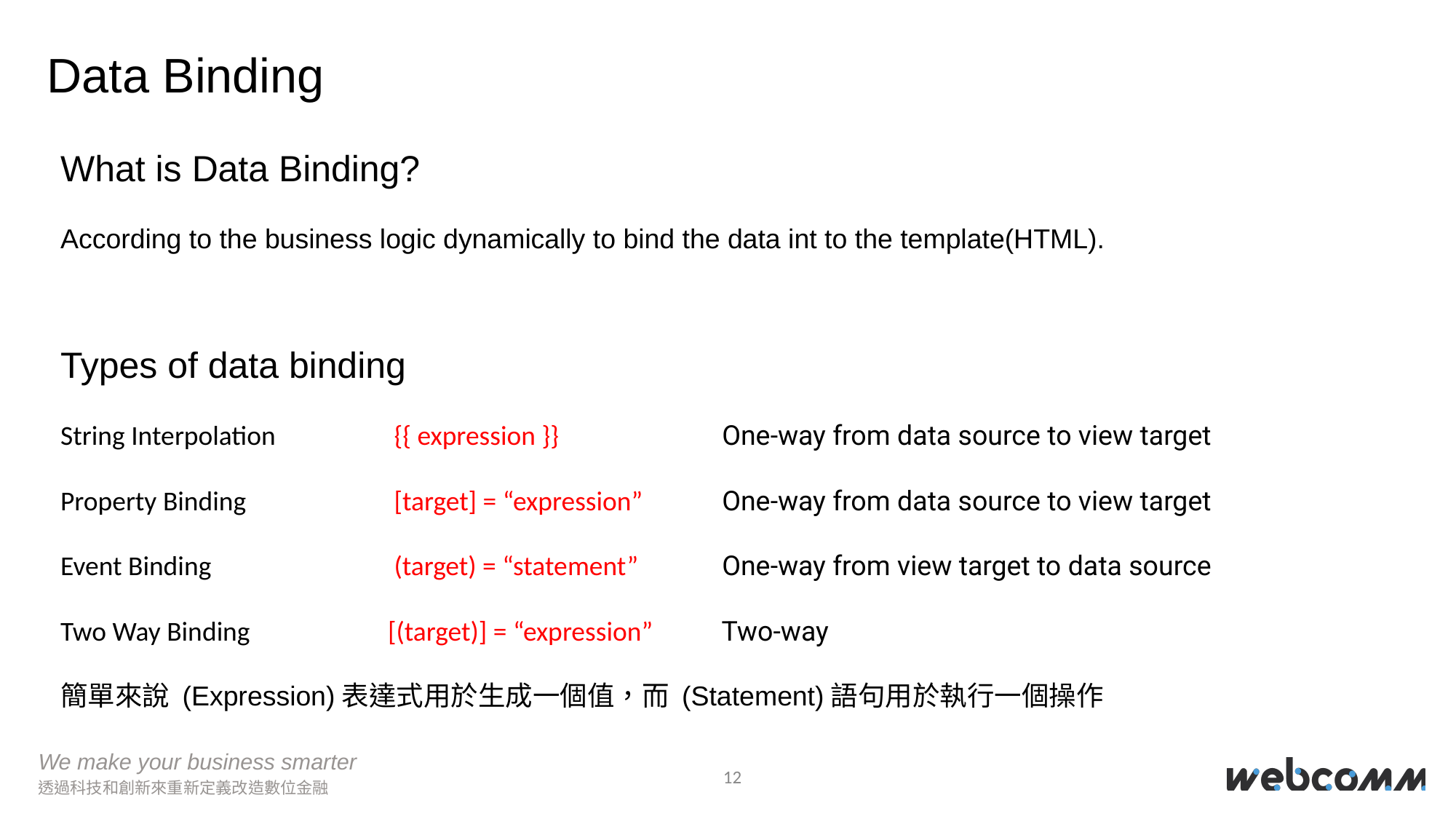

Data Binding
What is Data Binding?
According to the business logic dynamically to bind the data int to the template(HTML).
Types of data binding
String Interpolation 	 {{ expression }}		 One-way from data source to view target
Property Binding		 [target] = “expression”	 One-way from data source to view target
Event Binding		 (target) = “statement”	 One-way from view target to data source
Two Way Binding		[(target)] = “expression”	 Two-way
簡單來說 (Expression)表達式用於生成一個值，而 (Statement)語句用於執行一個操作